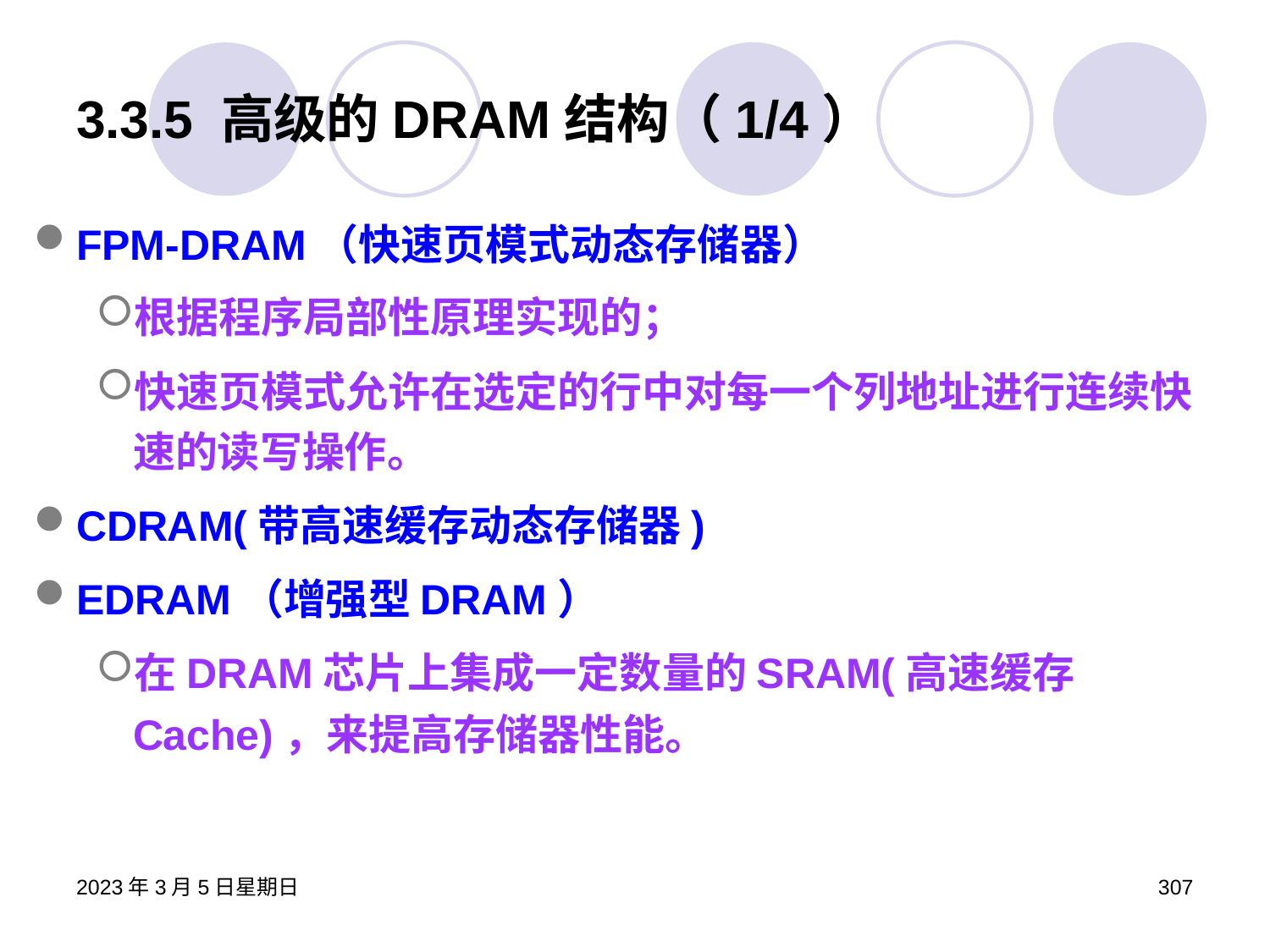

# 3.3.5 高级的DRAM结构（1/4）
FPM-DRAM（快速页模式动态存储器）
根据程序局部性原理实现的；
快速页模式允许在选定的行中对每一个列地址进行连续快速的读写操作。
CDRAM(带高速缓存动态存储器)
EDRAM（增强型DRAM）
在DRAM芯片上集成一定数量的SRAM(高速缓存Cache)，来提高存储器性能。
2023年3月5日星期日
307